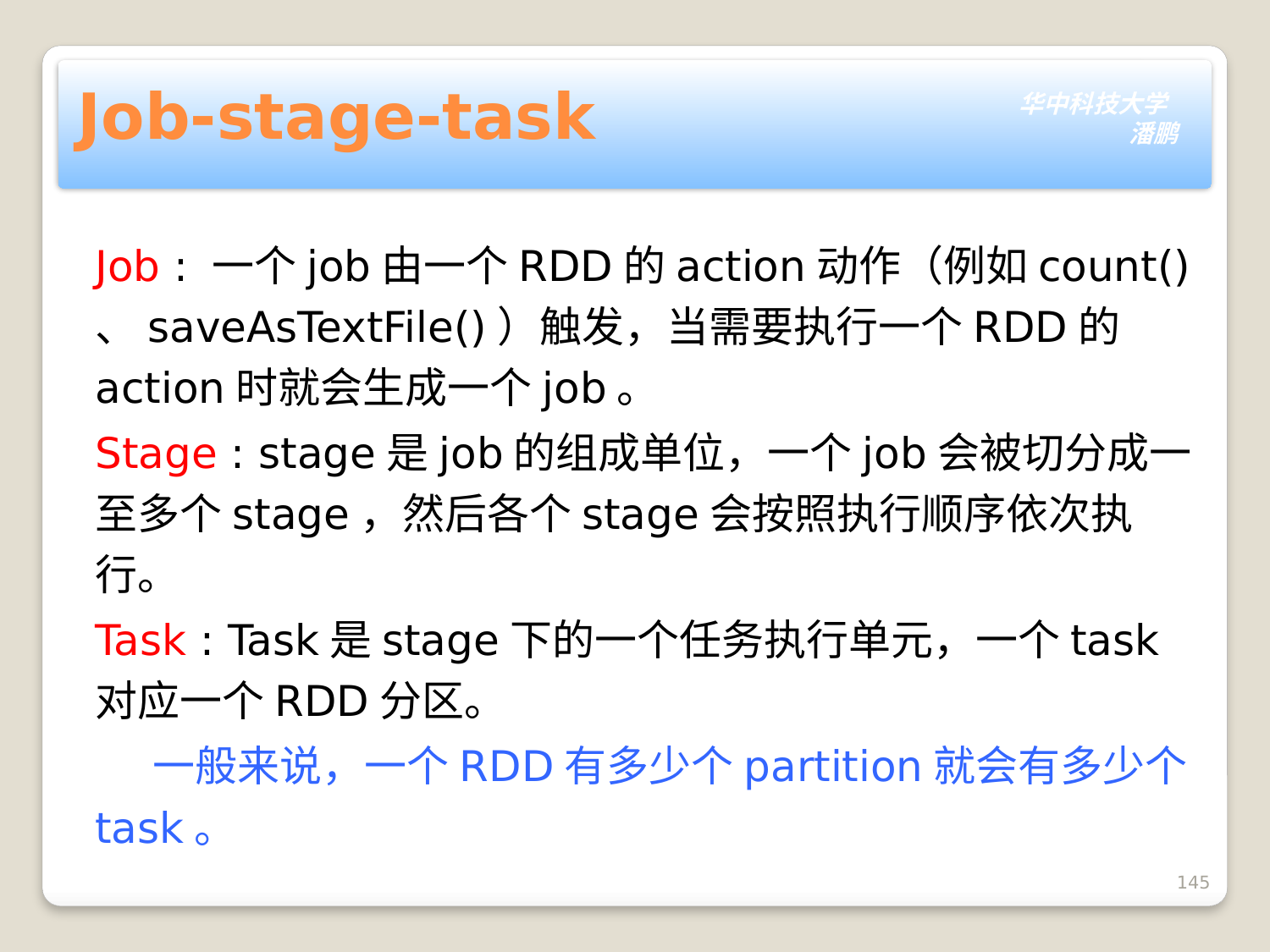

# Job-stage-task
Job : 一个job由一个RDD的action动作（例如count() 、saveAsTextFile()）触发，当需要执行一个RDD的action时就会生成一个job。
Stage : stage是job的组成单位，一个job会被切分成一至多个stage，然后各个stage会按照执行顺序依次执行。
Task : Task是stage下的一个任务执行单元，一个task对应一个RDD分区。
     一般来说，一个RDD有多少个partition就会有多少个 task。
145